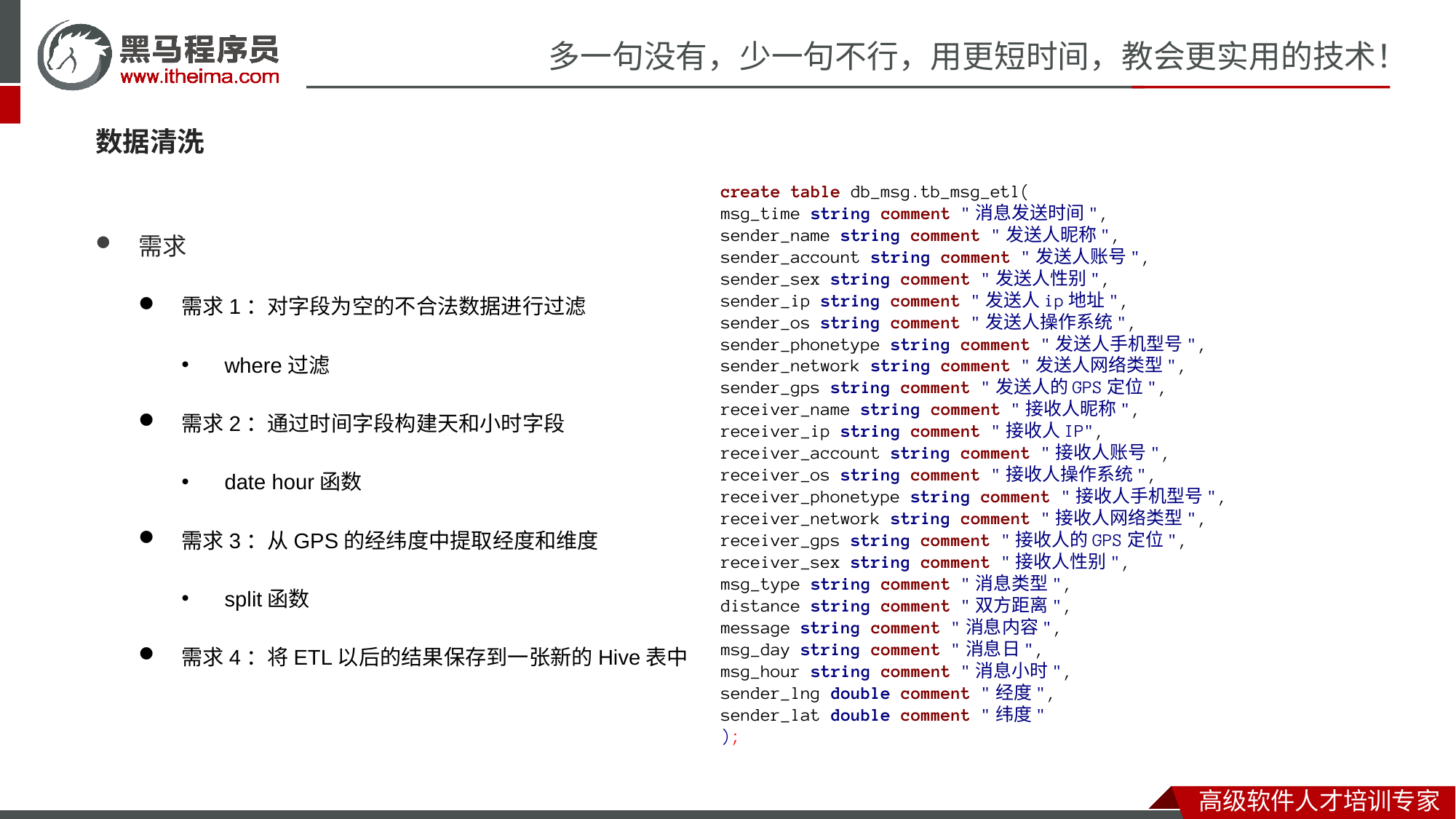

数据清洗
create table db_msg.tb_msg_etl(msg_time string comment "消息发送时间",sender_name string comment "发送人昵称",sender_account string comment "发送人账号",sender_sex string comment "发送人性别",sender_ip string comment "发送人ip地址",sender_os string comment "发送人操作系统",sender_phonetype string comment "发送人手机型号",sender_network string comment "发送人网络类型",sender_gps string comment "发送人的GPS定位",receiver_name string comment "接收人昵称",receiver_ip string comment "接收人IP",receiver_account string comment "接收人账号",receiver_os string comment "接收人操作系统",receiver_phonetype string comment "接收人手机型号",receiver_network string comment "接收人网络类型",receiver_gps string comment "接收人的GPS定位",receiver_sex string comment "接收人性别",msg_type string comment "消息类型",distance string comment "双方距离",message string comment "消息内容",msg_day string comment "消息日",msg_hour string comment "消息小时",sender_lng double comment "经度",sender_lat double comment "纬度");
需求
需求1：对字段为空的不合法数据进行过滤
where过滤
需求2：通过时间字段构建天和小时字段
date hour函数
需求3：从GPS的经纬度中提取经度和维度
split函数
需求4：将ETL以后的结果保存到一张新的Hive表中